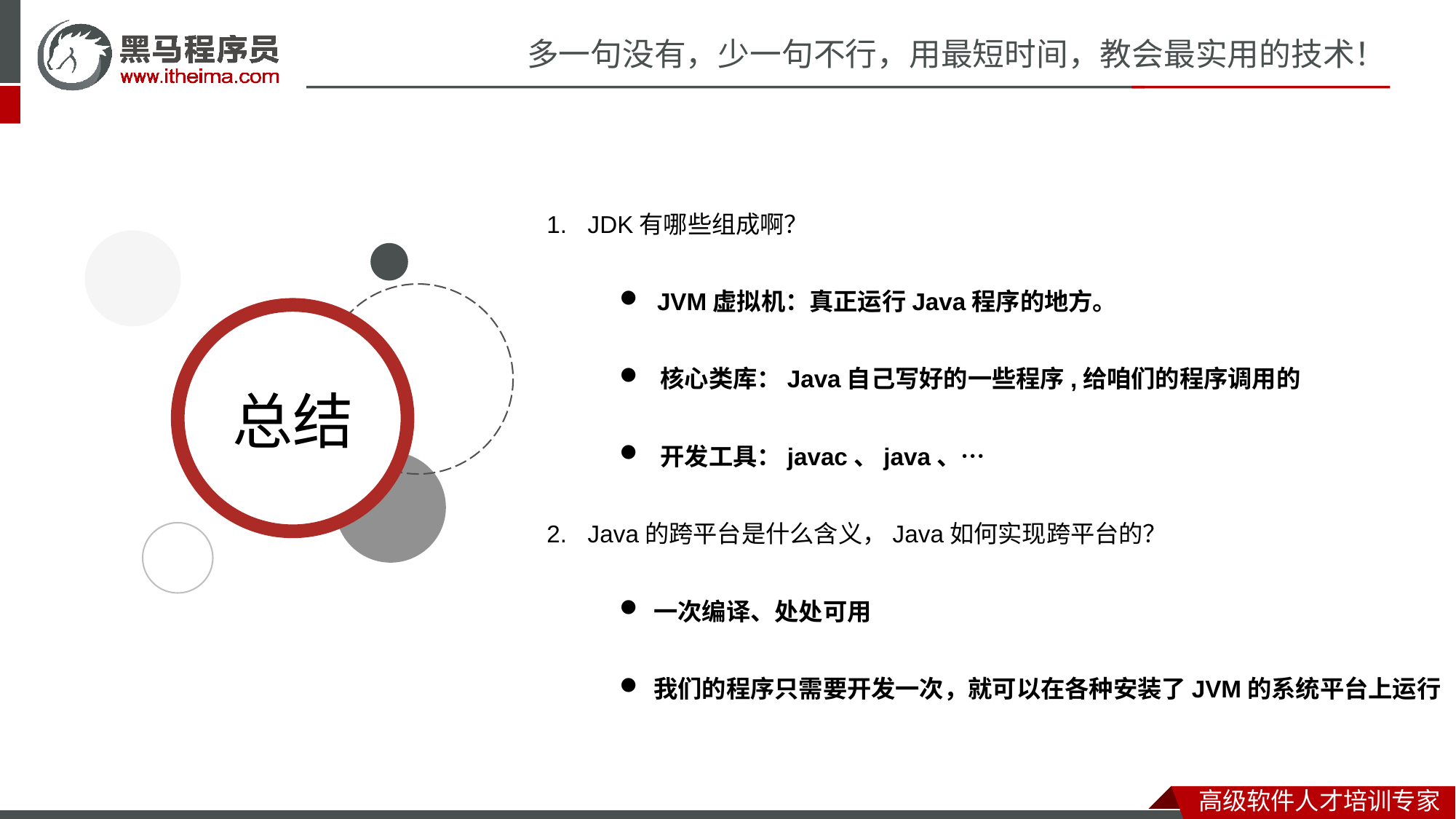

JDK有哪些组成啊？
  JVM虚拟机：真正运行Java程序的地方。
  核心类库：Java自己写好的一些程序,给咱们的程序调用的
  开发工具：javac、java、…
Java的跨平台是什么含义，Java如何实现跨平台的？
一次编译、处处可用
我们的程序只需要开发一次，就可以在各种安装了JVM的系统平台上运行